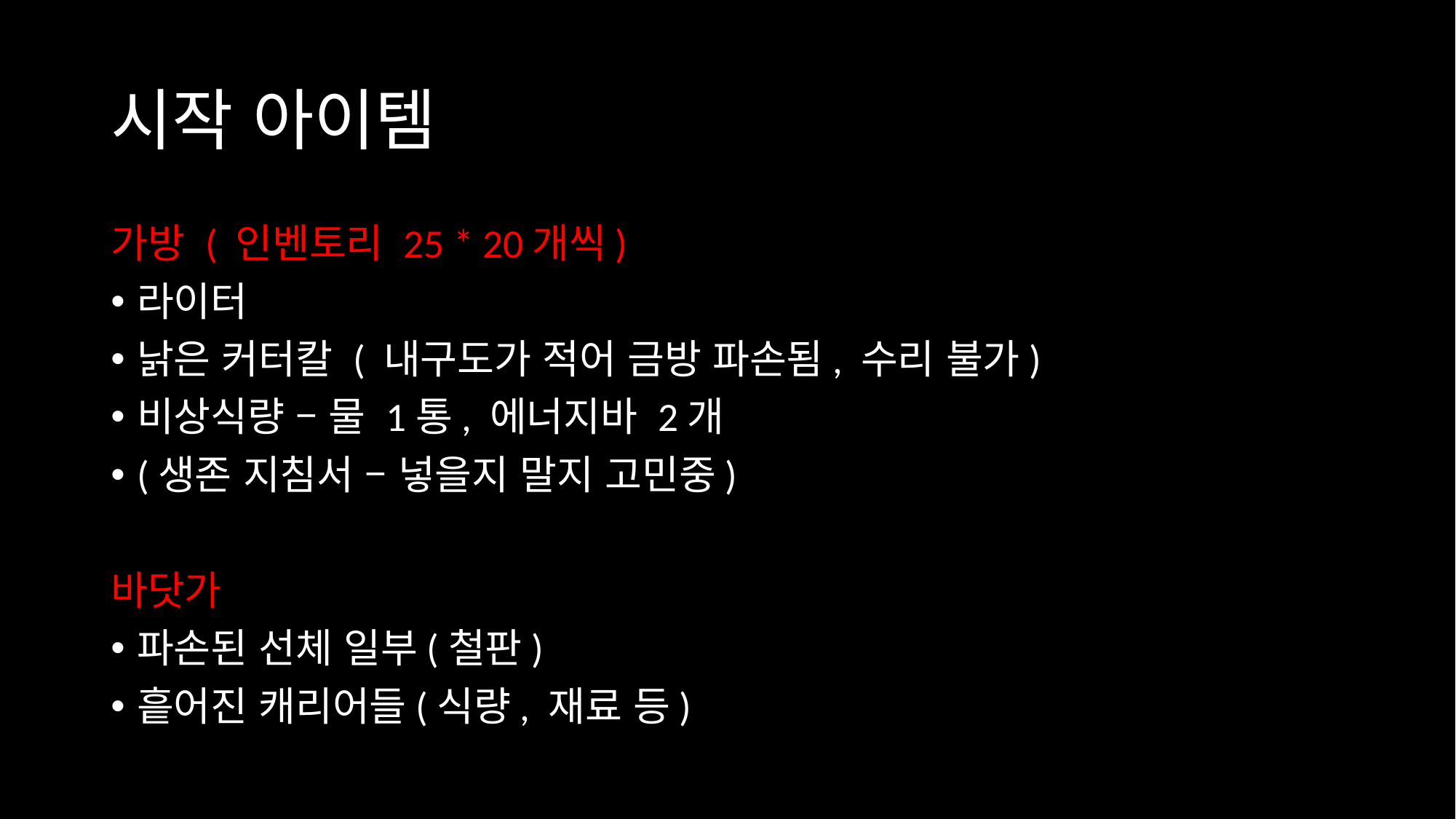

# 시작 아이템
가방 ( 인벤토리 25 * 20개씩)
라이터
낡은 커터칼 ( 내구도가 적어 금방 파손됨, 수리 불가)
비상식량 – 물 1통, 에너지바 2개
(생존 지침서 – 넣을지 말지 고민중)

바닷가
파손된 선체 일부(철판)
흩어진 캐리어들(식량, 재료 등)